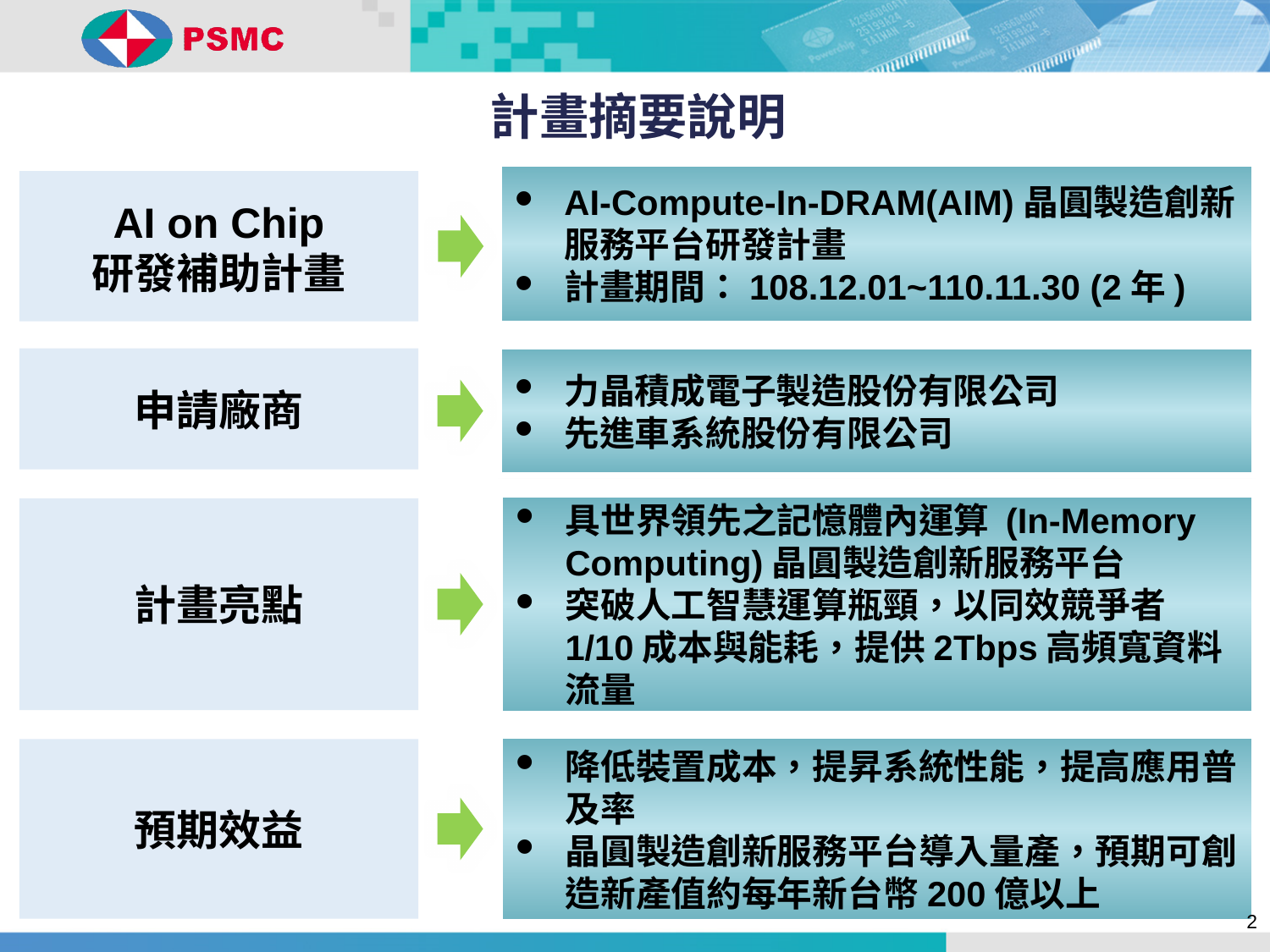

計畫摘要說明

AI-Compute-In-DRAM(AIM)晶圓製造創新服務平台研發計畫
計畫期間：108.12.01~110.11.30 (2年)
AI on Chip
研發補助計畫

申請廠商
力晶積成電子製造股份有限公司
先進車系統股份有限公司

計畫亮點
具世界領先之記憶體內運算 (In-Memory Computing)晶圓製造創新服務平台
突破人工智慧運算瓶頸，以同效競爭者1/10成本與能耗，提供2Tbps高頻寬資料流量

預期效益
降低裝置成本，提昇系統性能，提高應用普及率
晶圓製造創新服務平台導入量產，預期可創造新產值約每年新台幣200億以上

2